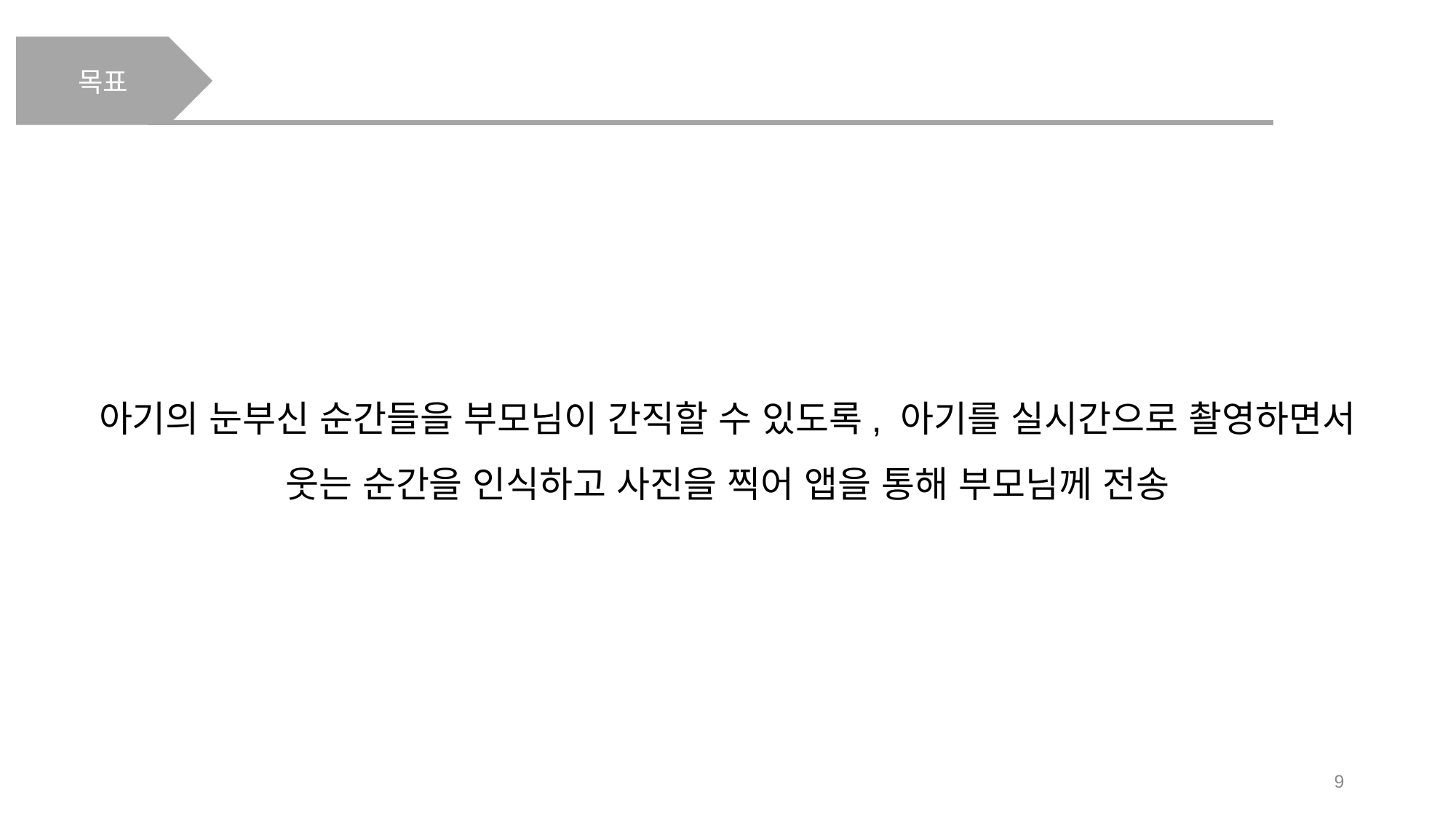

목표
아기의 눈부신 순간들을 부모님이 간직할 수 있도록, 아기를 실시간으로 촬영하면서 웃는 순간을 인식하고 사진을 찍어 앱을 통해 부모님께 전송
9